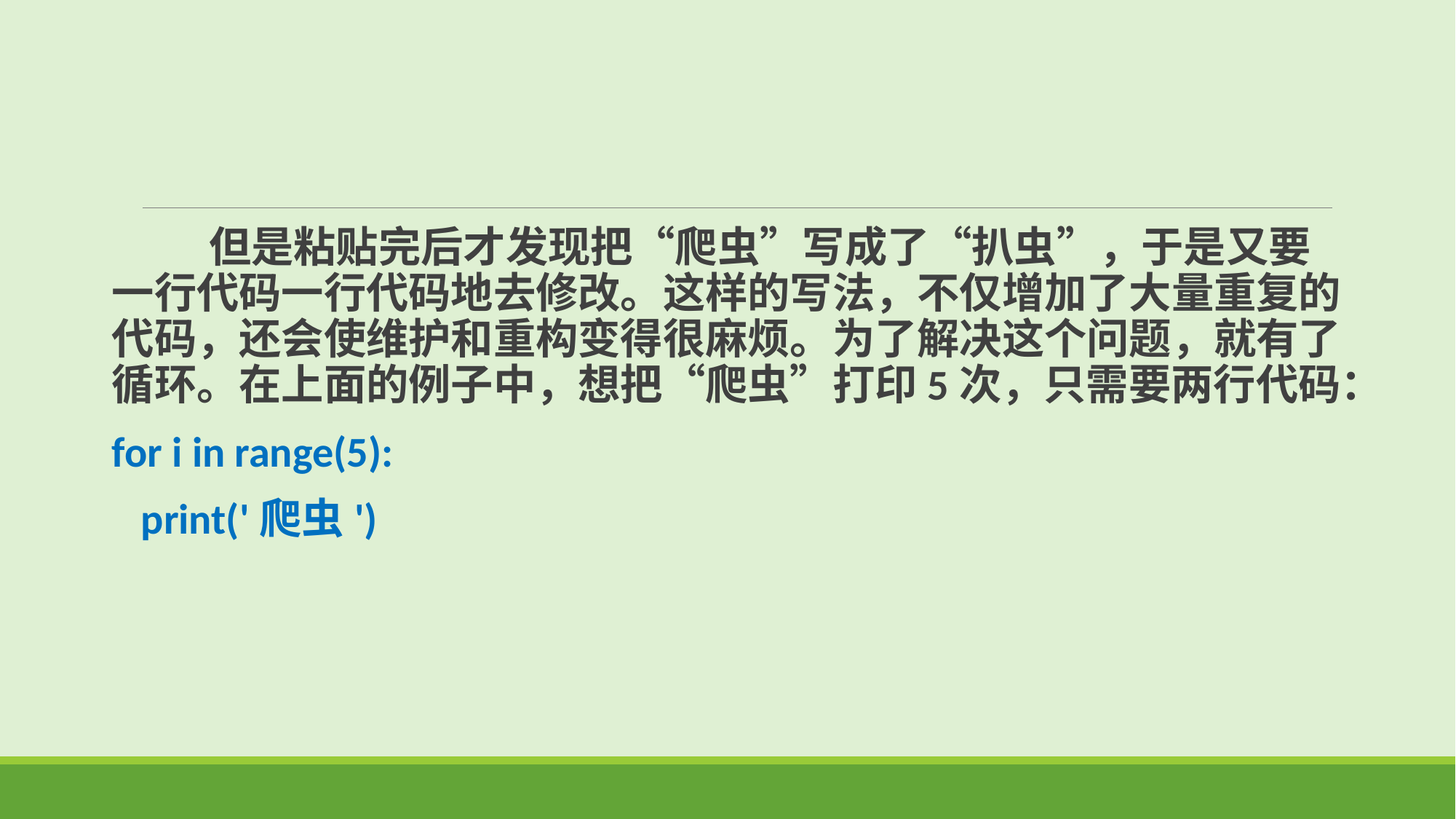

但是粘贴完后才发现把“爬虫”写成了“扒虫”，于是又要一行代码一行代码地去修改。这样的写法，不仅增加了大量重复的代码，还会使维护和重构变得很麻烦。为了解决这个问题，就有了循环。在上面的例子中，想把“爬虫”打印5次，只需要两行代码：
for i in range(5):
   print('爬虫')